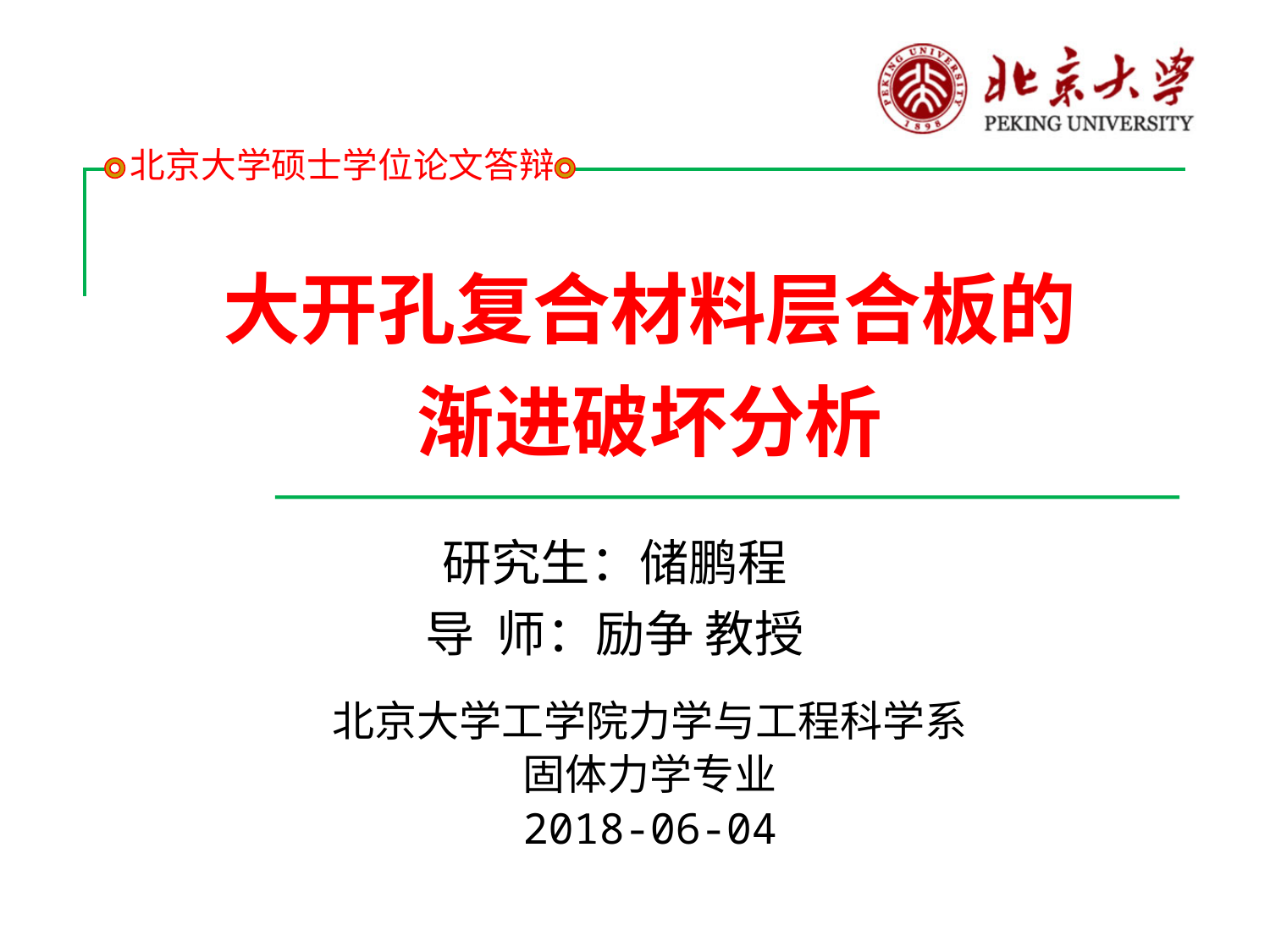

北京大学硕士学位论文答辩

# 大开孔复合材料层合板的 渐进破坏分析
研究生：储鹏程
导  师：励争 教授
北京大学工学院力学与工程科学系
固体力学专业
2018-06-04